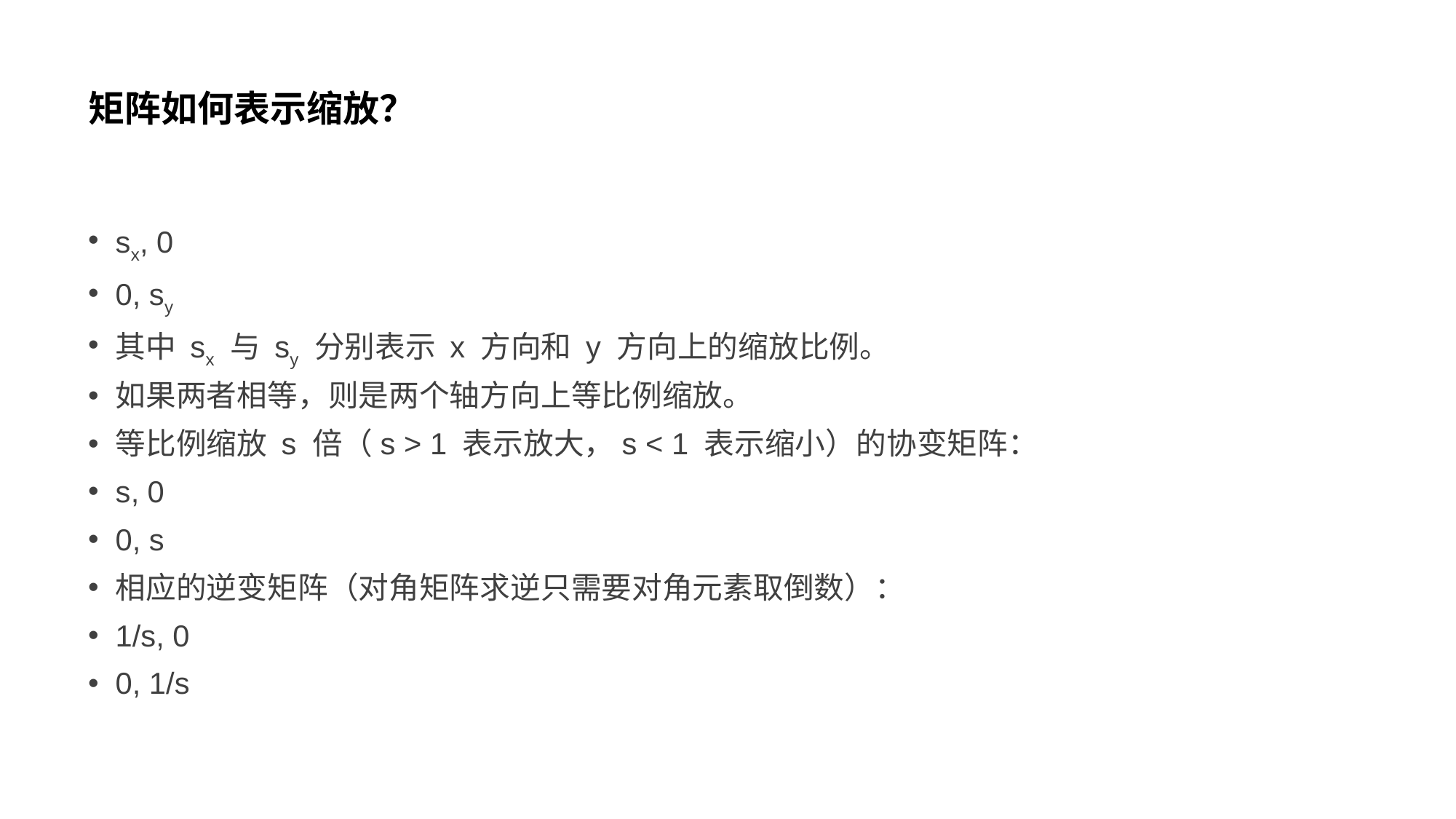

# 矩阵如何表示缩放？
sx, 0
0, sy
其中 sx 与 sy 分别表示 x 方向和 y 方向上的缩放比例。
如果两者相等，则是两个轴方向上等比例缩放。
等比例缩放 s 倍（s > 1 表示放大，s < 1 表示缩小）的协变矩阵：
s, 0
0, s
相应的逆变矩阵（对角矩阵求逆只需要对角元素取倒数）：
1/s, 0
0, 1/s